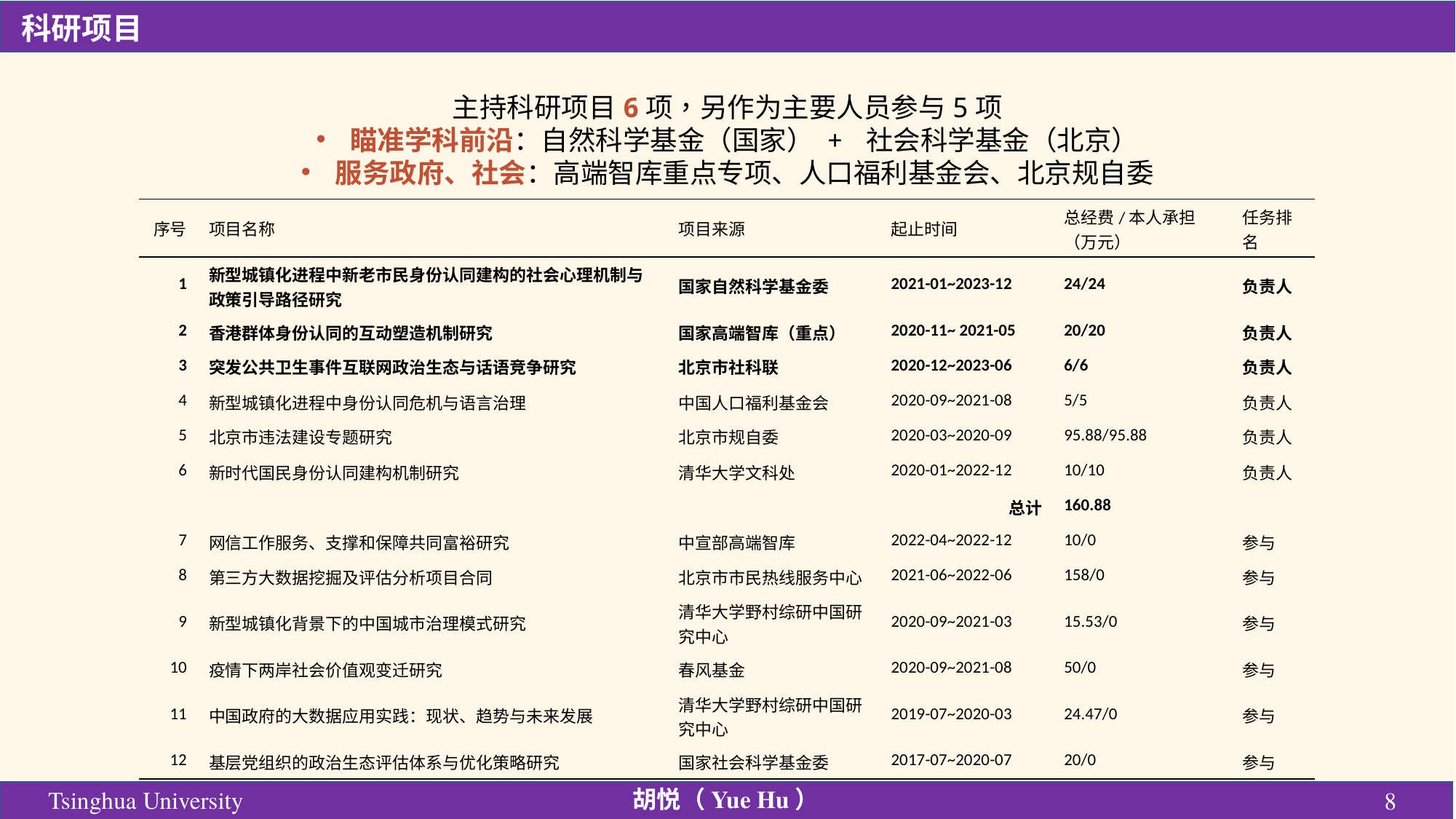

科研项目
主持科研项目6项，另作为主要人员参与5项
瞄准学科前沿：自然科学基金（国家） + 社会科学基金（北京）
服务政府、社会：高端智库重点专项、人口福利基金会、北京规自委
| 序号 | 项目名称 | 项目来源 | 起止时间 | 总经费/本人承担（万元） | 任务排名 |
| --- | --- | --- | --- | --- | --- |
| 1 | 新型城镇化进程中新老市民身份认同建构的社会心理机制与政策引导路径研究 | 国家自然科学基金委 | 2021-01~2023-12 | 24/24 | 负责人 |
| 2 | 香港群体身份认同的互动塑造机制研究 | 国家高端智库（重点） | 2020-11~ 2021-05 | 20/20 | 负责人 |
| 3 | 突发公共卫生事件互联网政治生态与话语竞争研究 | 北京市社科联 | 2020-12~2023-06 | 6/6 | 负责人 |
| 4 | 新型城镇化进程中身份认同危机与语言治理 | 中国人口福利基金会 | 2020-09~2021-08 | 5/5 | 负责人 |
| 5 | 北京市违法建设专题研究 | 北京市规自委 | 2020-03~2020-09 | 95.88/95.88 | 负责人 |
| 6 | 新时代国民身份认同建构机制研究 | 清华大学文科处 | 2020-01~2022-12 | 10/10 | 负责人 |
|  |  |  | 总计 | 160.88 |  |
| 7 | 网信工作服务、支撑和保障共同富裕研究 | 中宣部高端智库 | 2022-04~2022-12 | 10/0 | 参与 |
| 8 | 第三方大数据挖掘及评估分析项目合同 | 北京市市民热线服务中心 | 2021-06~2022-06 | 158/0 | 参与 |
| 9 | 新型城镇化背景下的中国城市治理模式研究 | 清华大学野村综研中国研究中心 | 2020-09~2021-03 | 15.53/0 | 参与 |
| 10 | 疫情下两岸社会价值观变迁研究 | 春风基金 | 2020-09~2021-08 | 50/0 | 参与 |
| 11 | 中国政府的大数据应用实践：现状、趋势与未来发展 | 清华大学野村综研中国研究中心 | 2019-07~2020-03 | 24.47/0 | 参与 |
| 12 | 基层党组织的政治生态评估体系与优化策略研究 | 国家社会科学基金委 | 2017-07~2020-07 | 20/0 | 参与 |
胡悦（Yue Hu）
Tsinghua University
8